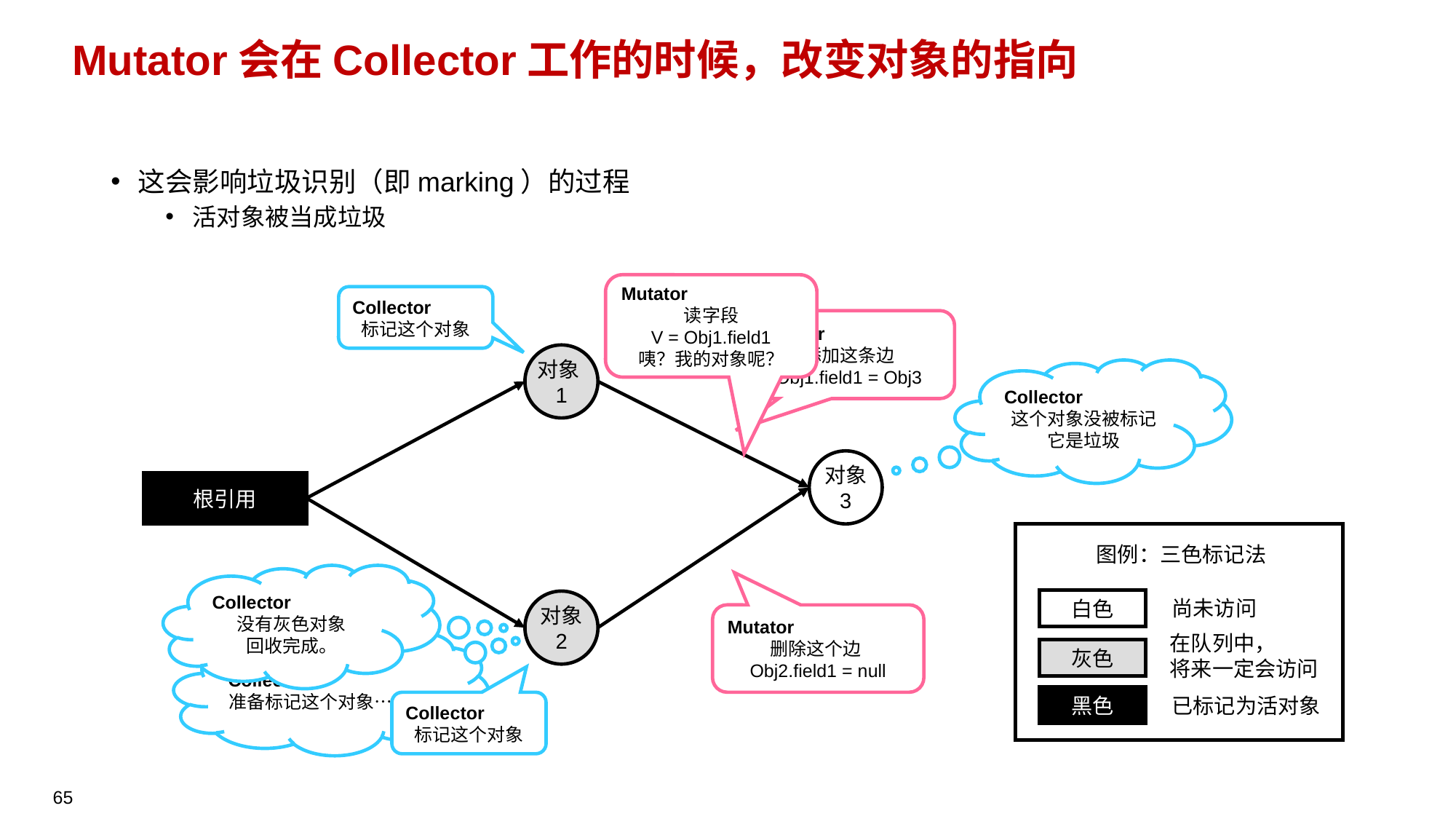

# Mutator会在Collector工作的时候，改变对象的指向
这会影响垃圾识别（即marking）的过程
活对象被当成垃圾
Mutator
读字段
V = Obj1.field1
咦？我的对象呢？
Collector
标记这个对象
Mutator
添加这条边
Obj1.field1 = Obj3
对象1
Collector
这个对象没被标记
它是垃圾
对象
3
根引用

图例：三色标记法
Collector
没有灰色对象
回收完成。
白色
对象
2
尚未访问
Mutator
删除这个边Obj2.field1 = null
在队列中，
将来一定会访问
Collector:
准备标记这个对象……
灰色
黑色
已标记为活对象
Collector
标记这个对象